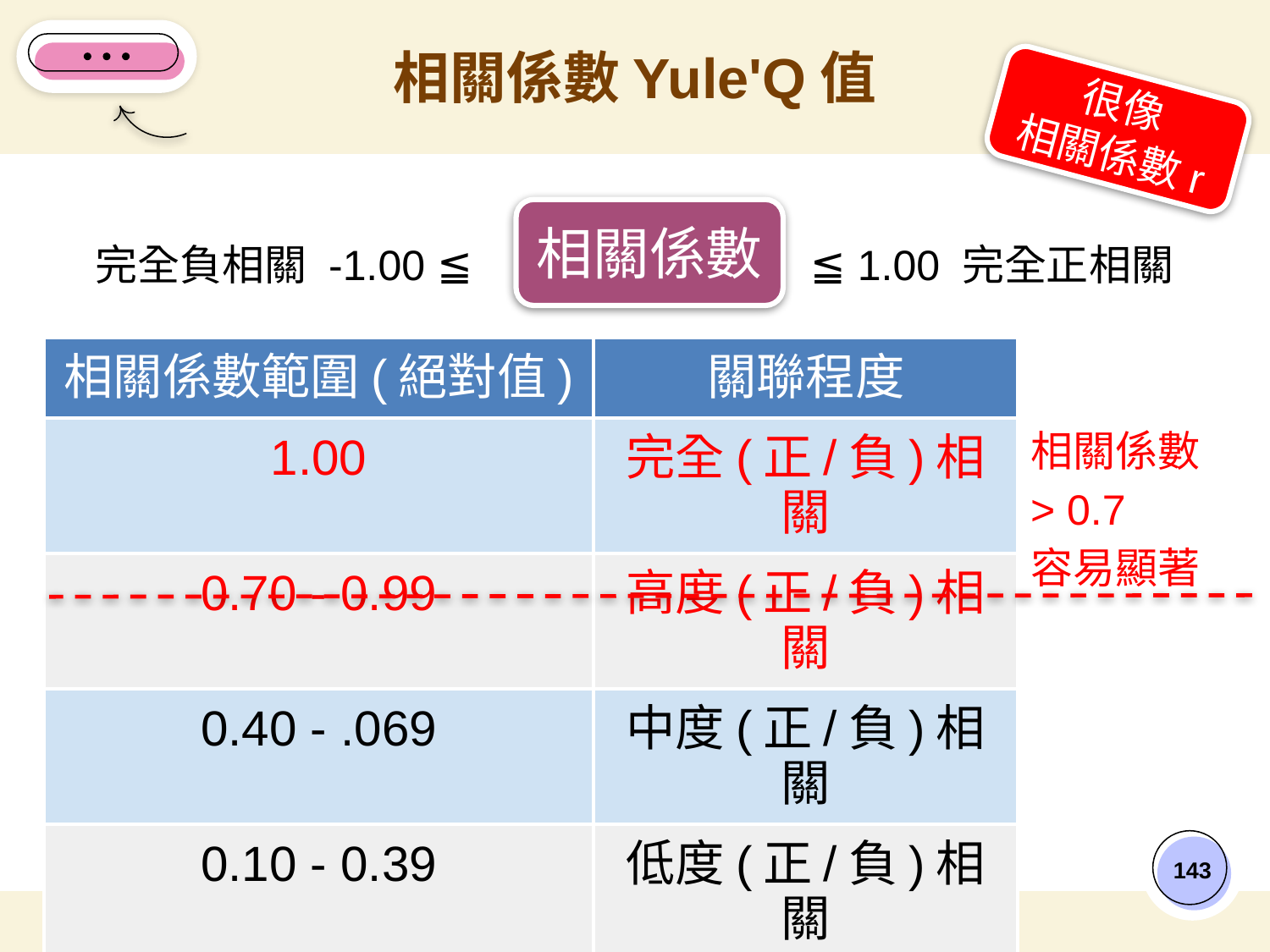

# 相關係數Yule'Q值
很像
相關係數r
相關係數
完全負相關 -1.00 ≦
≦ 1.00 完全正相關
| 相關係數範圍(絕對值) | 關聯程度 |
| --- | --- |
| 1.00 | 完全(正/負)相關 |
| 0.70 - 0.99 | 高度(正/負)相關 |
| 0.40 - .069 | 中度(正/負)相關 |
| 0.10 - 0.39 | 低度(正/負)相關 |
| 0.10 以下 | 無相關 |
相關係數
> 0.7
容易顯著
143